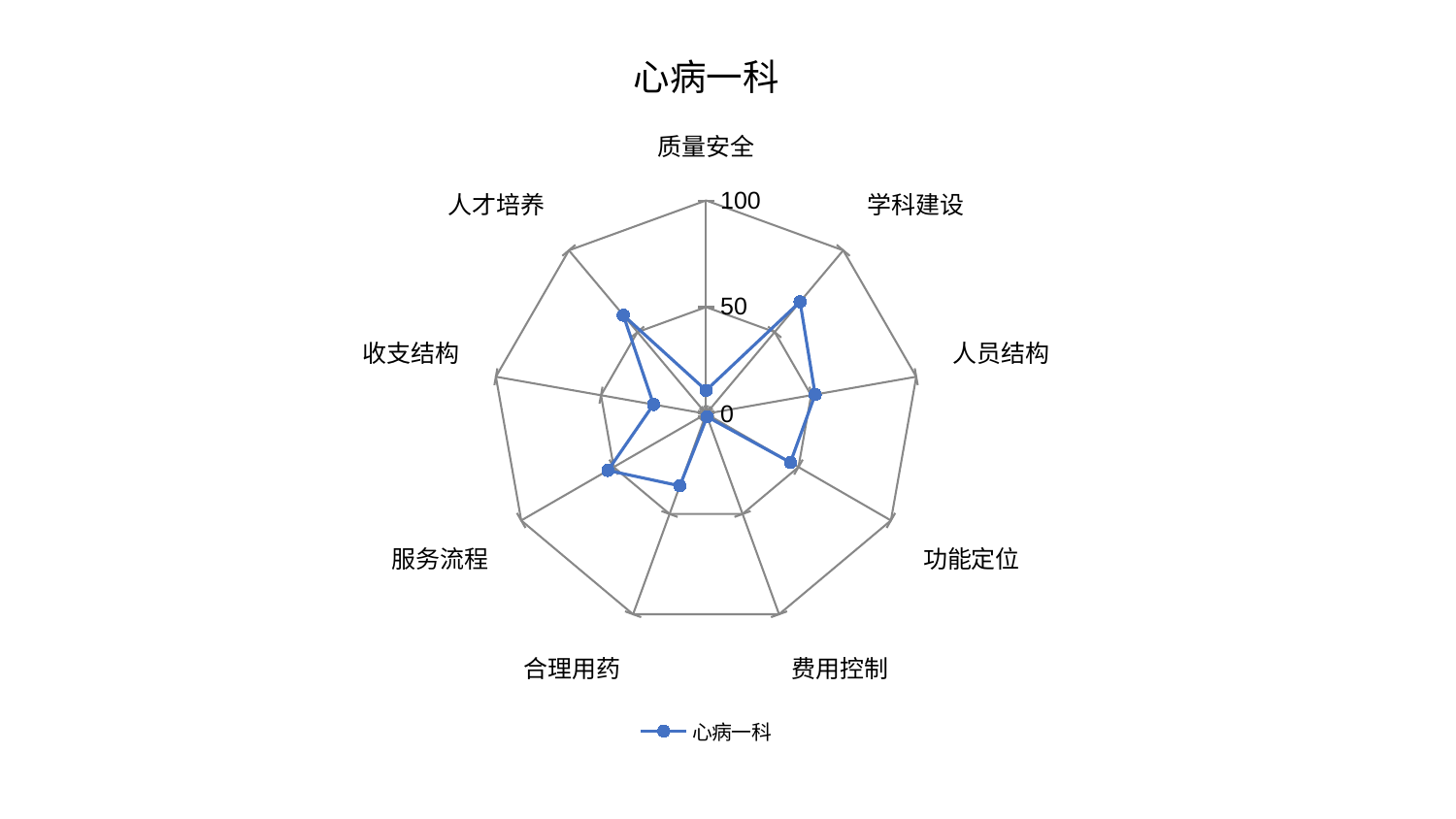

### Chart: 心病一科

| Category | 心病一科 |
|---|---|
| 质量安全 | 10.957218227288152 |
| 学科建设 | 68.53959469464681 |
| 人员结构 | 51.90591216914592 |
| 功能定位 | 45.65462577034499 |
| 费用控制 | 1.5074662147774407 |
| 合理用药 | 35.96374651724452 |
| 服务流程 | 53.10329383659775 |
| 收支结构 | 25.00145805021644 |
| 人才培养 | 60.337982540624836 |
128